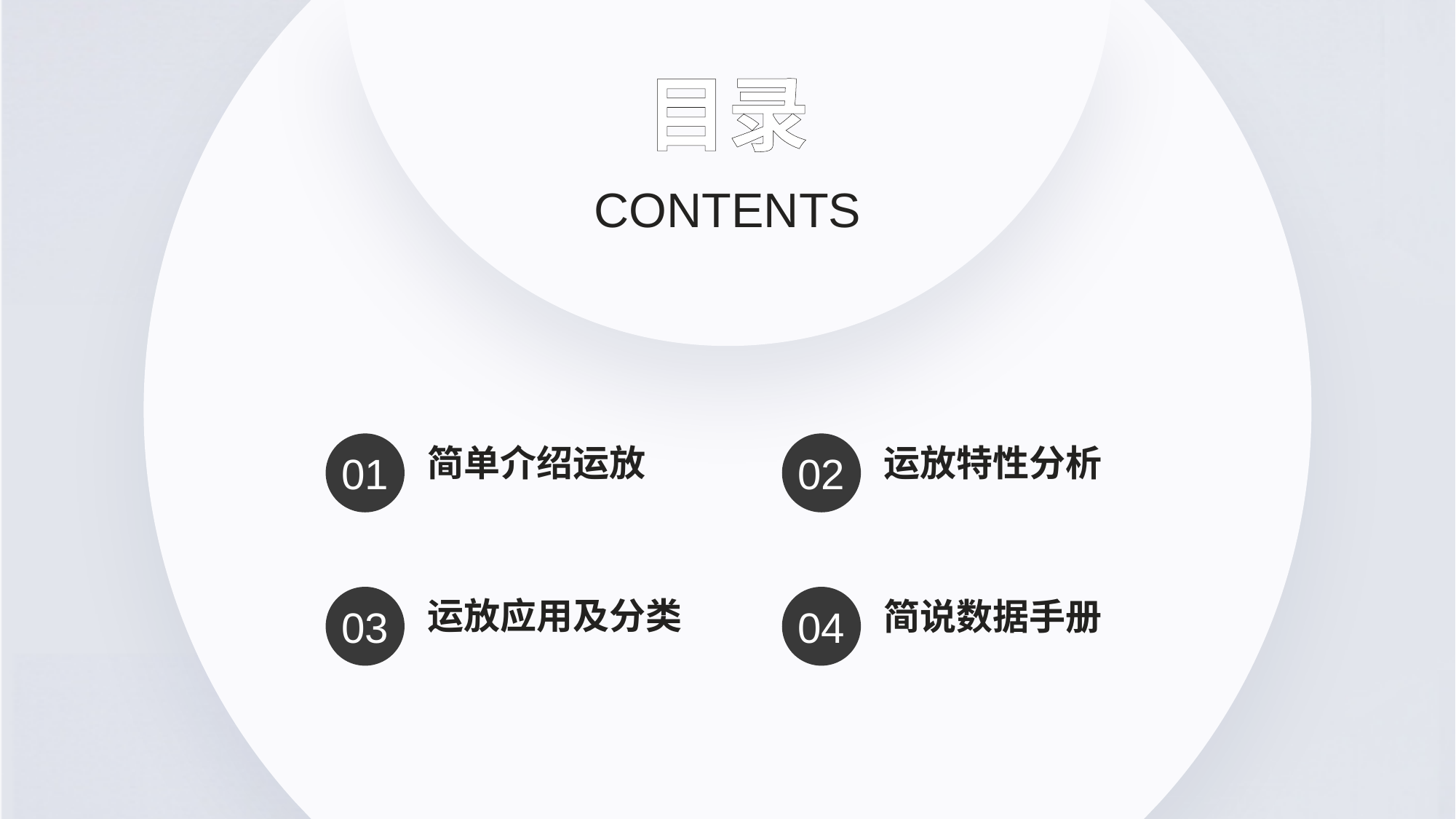

目录
CONTENTS

简单介绍运放
运放特性分析
01
02

运放应用及分类
简说数据手册
03
04